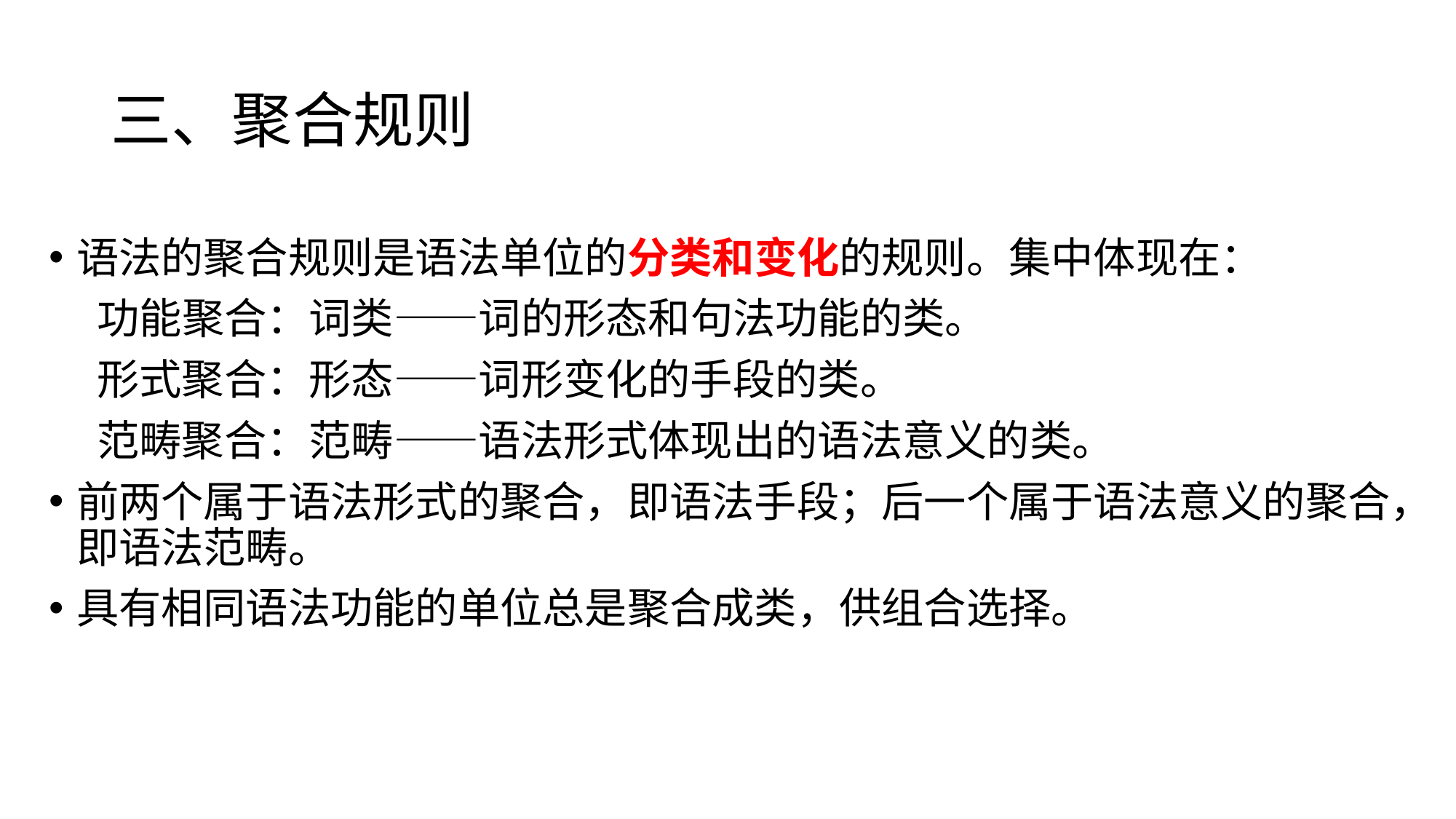

# 三、聚合规则
语法的聚合规则是语法单位的分类和变化的规则。集中体现在：
    功能聚合：词类——词的形态和句法功能的类。
    形式聚合：形态——词形变化的手段的类。
    范畴聚合：范畴——语法形式体现出的语法意义的类。
前两个属于语法形式的聚合，即语法手段；后一个属于语法意义的聚合，即语法范畴。
具有相同语法功能的单位总是聚合成类，供组合选择。